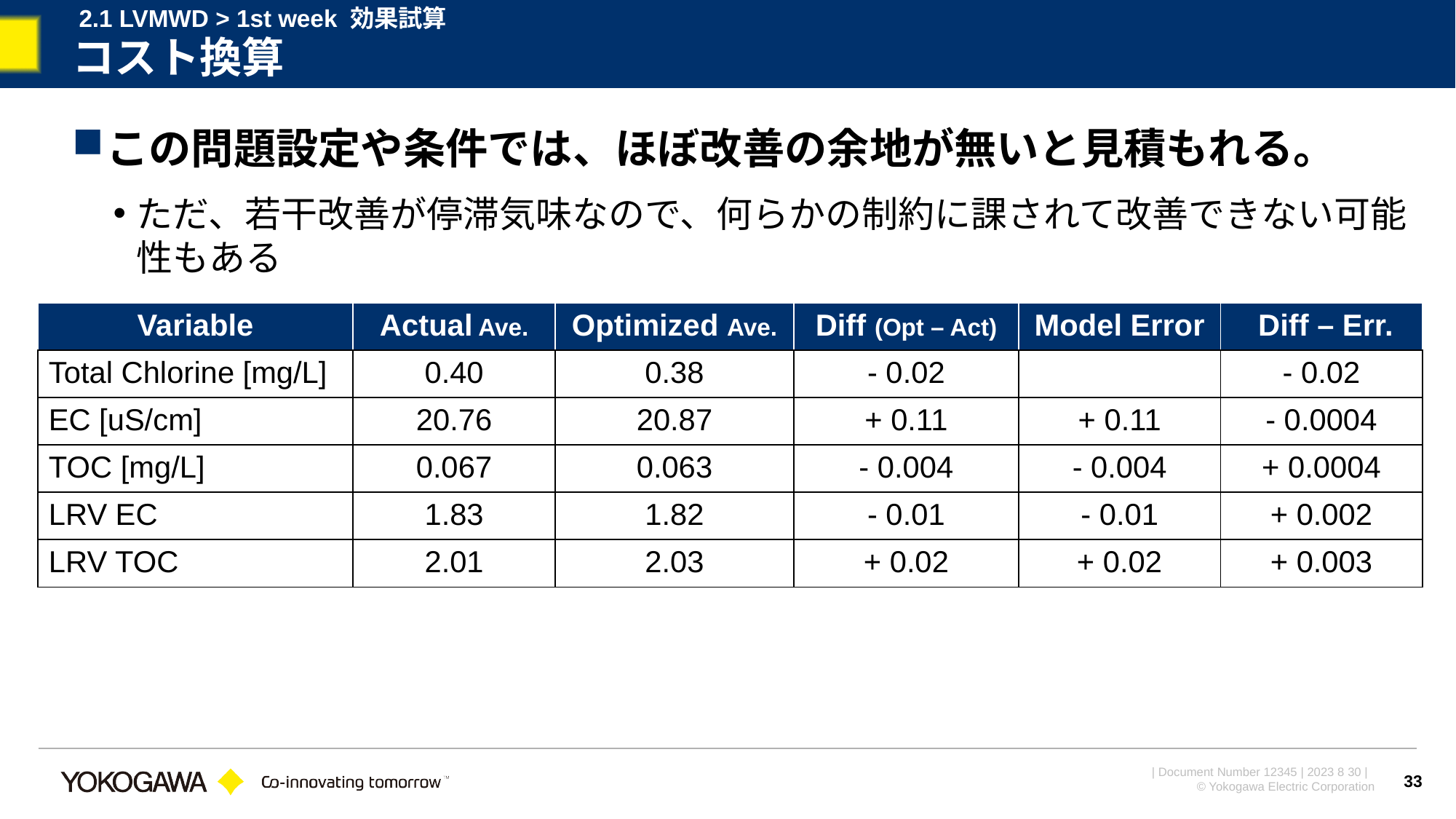

2.1 LVMWD > 1st week 効果試算
# コスト換算
この問題設定や条件では、ほぼ改善の余地が無いと見積もれる。
ただ、若干改善が停滞気味なので、何らかの制約に課されて改善できない可能性もある
| Variable | Actual Ave. | Optimized Ave. | Diff (Opt – Act) | Model Error | Diff – Err. |
| --- | --- | --- | --- | --- | --- |
| Total Chlorine [mg/L] | 0.40 | 0.38 | - 0.02 |  | - 0.02 |
| EC [uS/cm] | 20.76 | 20.87 | + 0.11 | + 0.11 | - 0.0004 |
| TOC [mg/L] | 0.067 | 0.063 | - 0.004 | - 0.004 | + 0.0004 |
| LRV EC | 1.83 | 1.82 | - 0.01 | - 0.01 | + 0.002 |
| LRV TOC | 2.01 | 2.03 | + 0.02 | + 0.02 | + 0.003 |
33